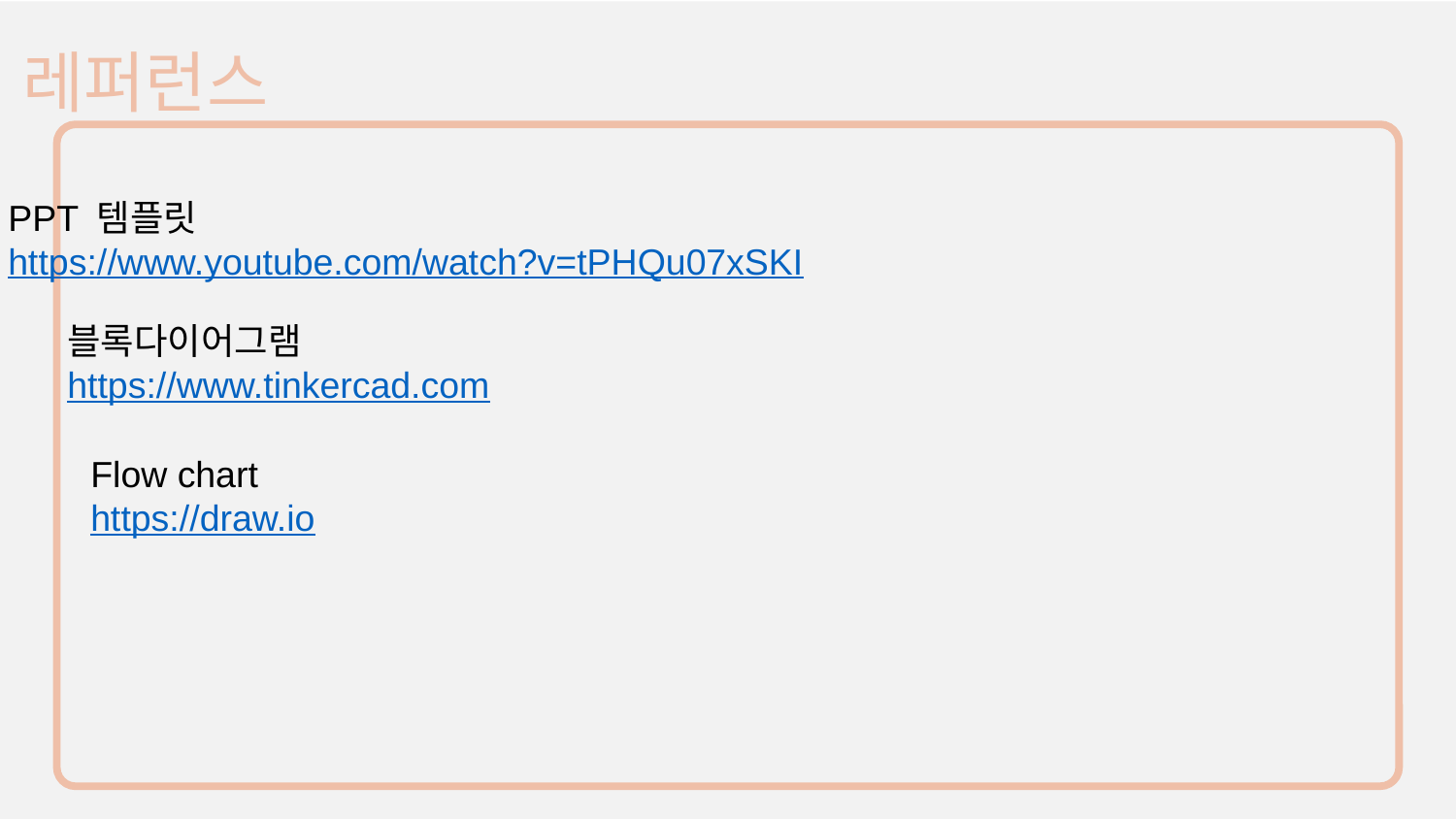

레퍼런스

PPT 템플릿
https://www.youtube.com/watch?v=tPHQu07xSKI
블록다이어그램
https://www.tinkercad.com
Flow chart
https://draw.io